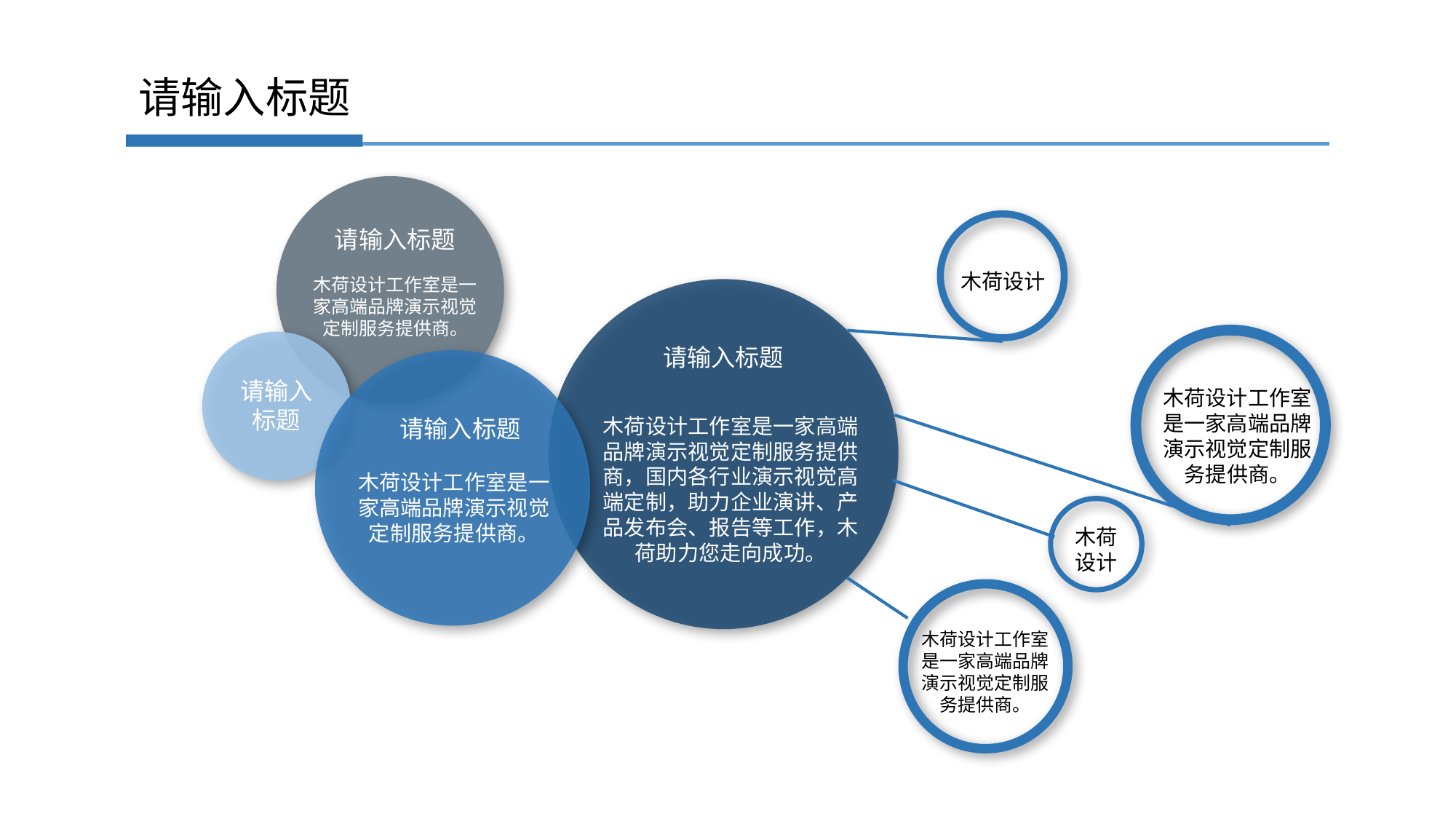

请输入标题

请输入标题
木荷设计工作室是一家高端品牌演示视觉定制服务提供商。
木荷设计

请输入标题
木荷设计工作室是一家高端品牌演示视觉定制服务提供商，国内各行业演示视觉高端定制，助力企业演讲、产品发布会、报告等工作，木荷助力您走向成功。

请输入标题
木荷设计工作室是一家高端品牌演示视觉定制服务提供商。
请输入标题
木荷设计工作室是一家高端品牌演示视觉定制服务提供商。
木荷设计

木荷设计工作室是一家高端品牌演示视觉定制服务提供商。